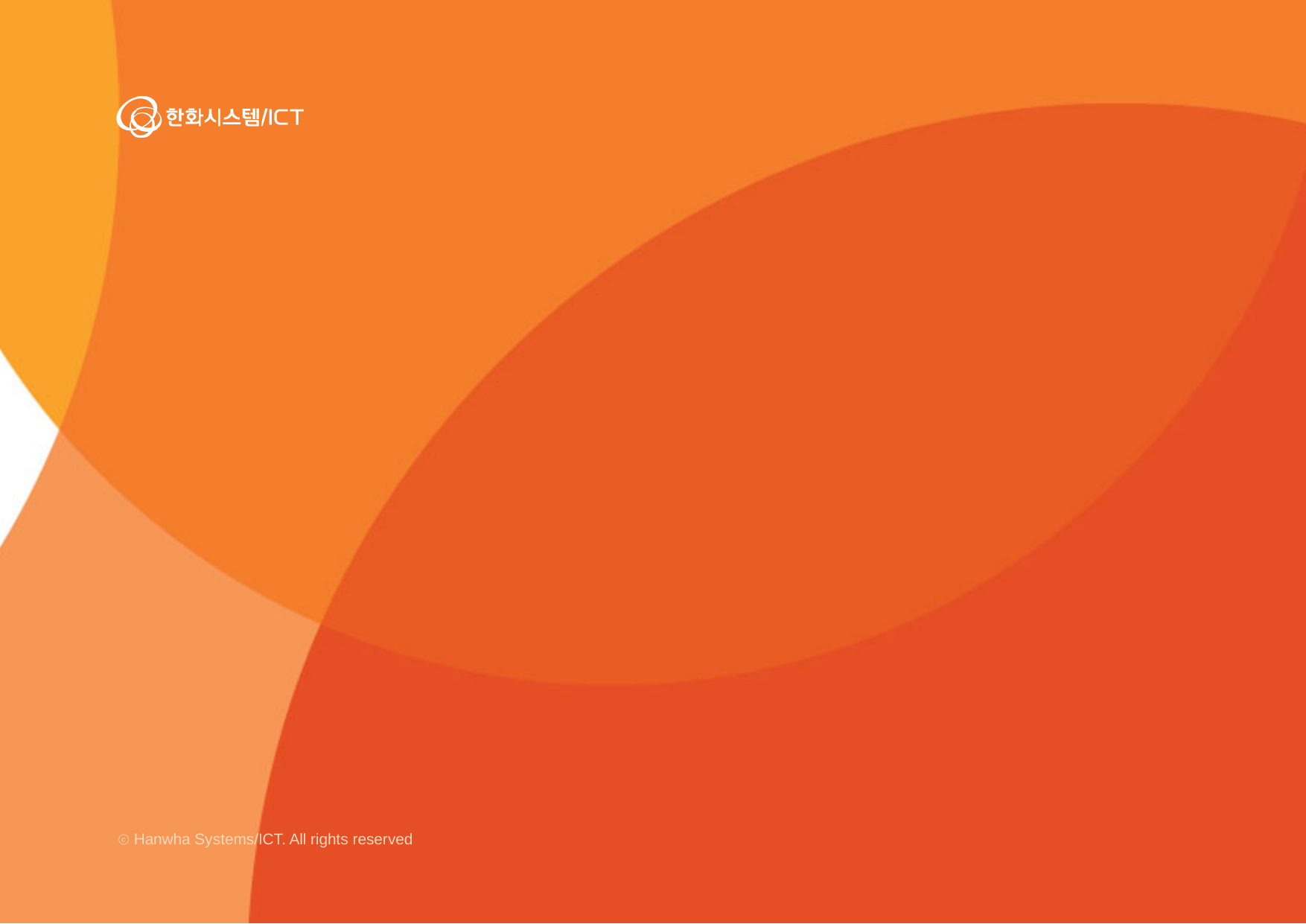

새로운 딥러닝 기술 GAN 기술학습
기술학습조직 HL1901
방산사업2팀 문현석 대리